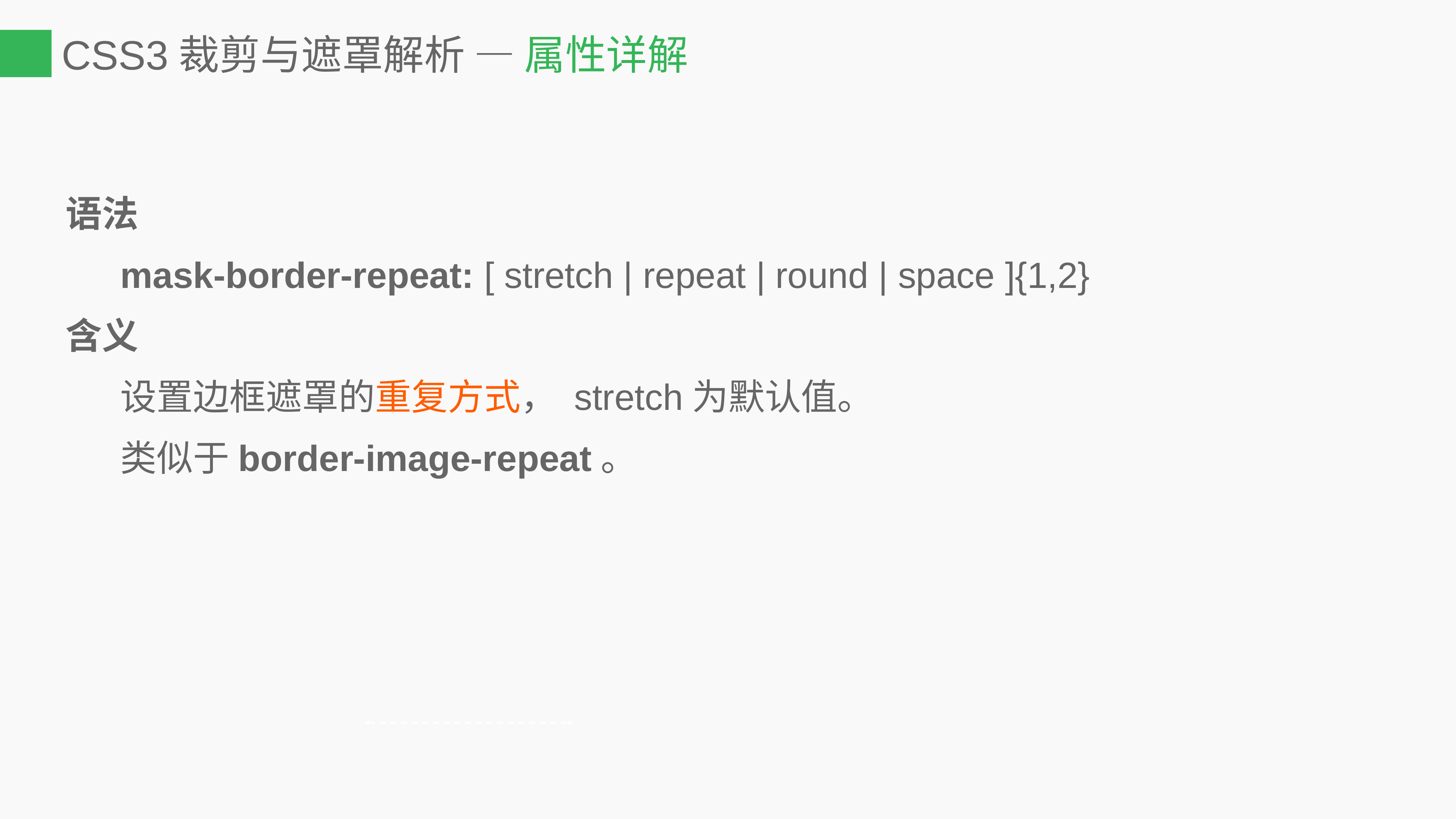

# CSS3裁剪与遮罩解析 — 属性详解
语法
	mask-border-repeat: [ stretch | repeat | round | space ]{1,2}
含义
	设置边框遮罩的重复方式， stretch为默认值。
	类似于border-image-repeat。